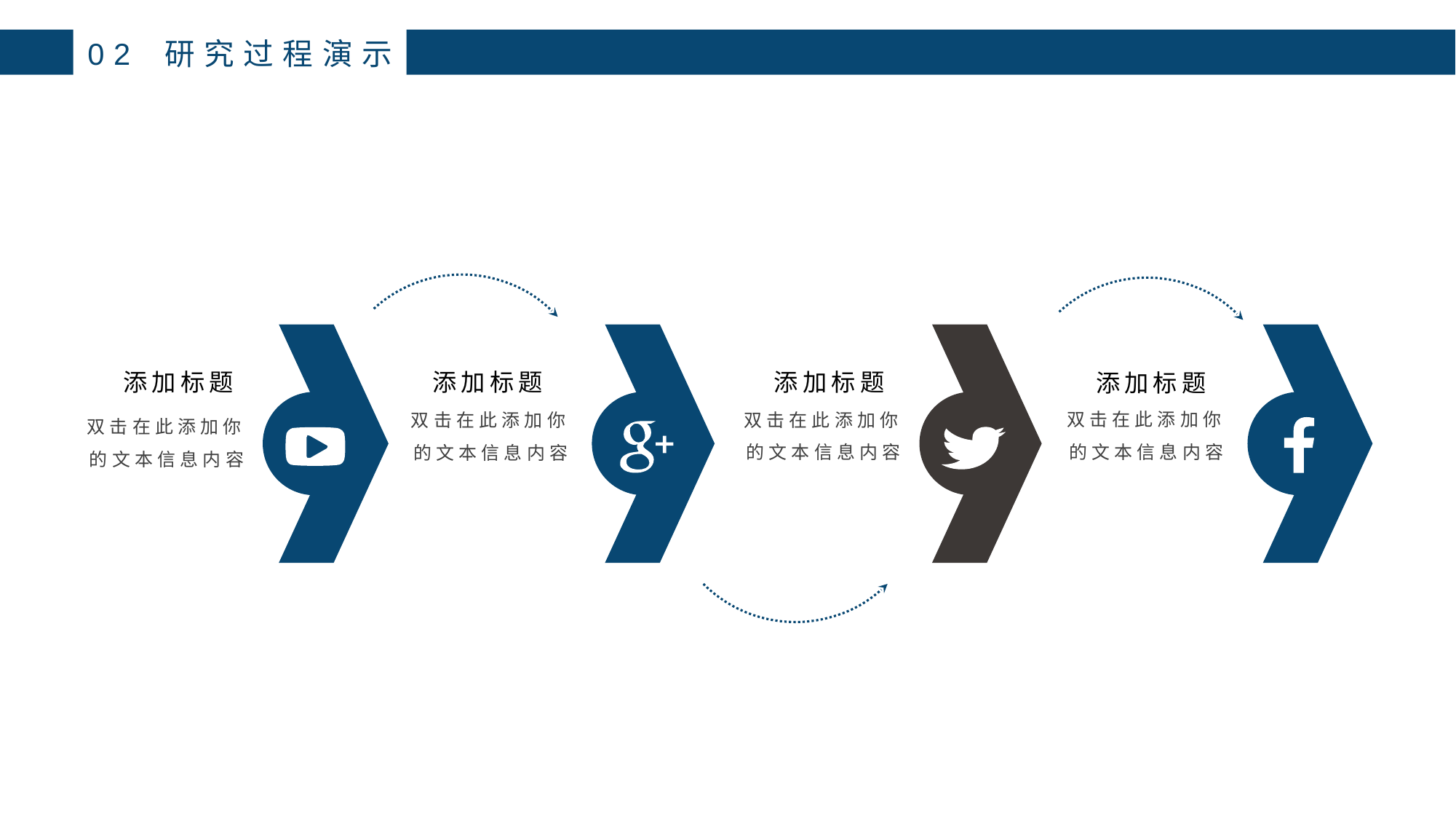

02 研究过程演示

添加标题
双击在此添加你的文本信息内容

添加标题
双击在此添加你的文本信息内容

添加标题
双击在此添加你的文本信息内容

添加标题
双击在此添加你的文本信息内容